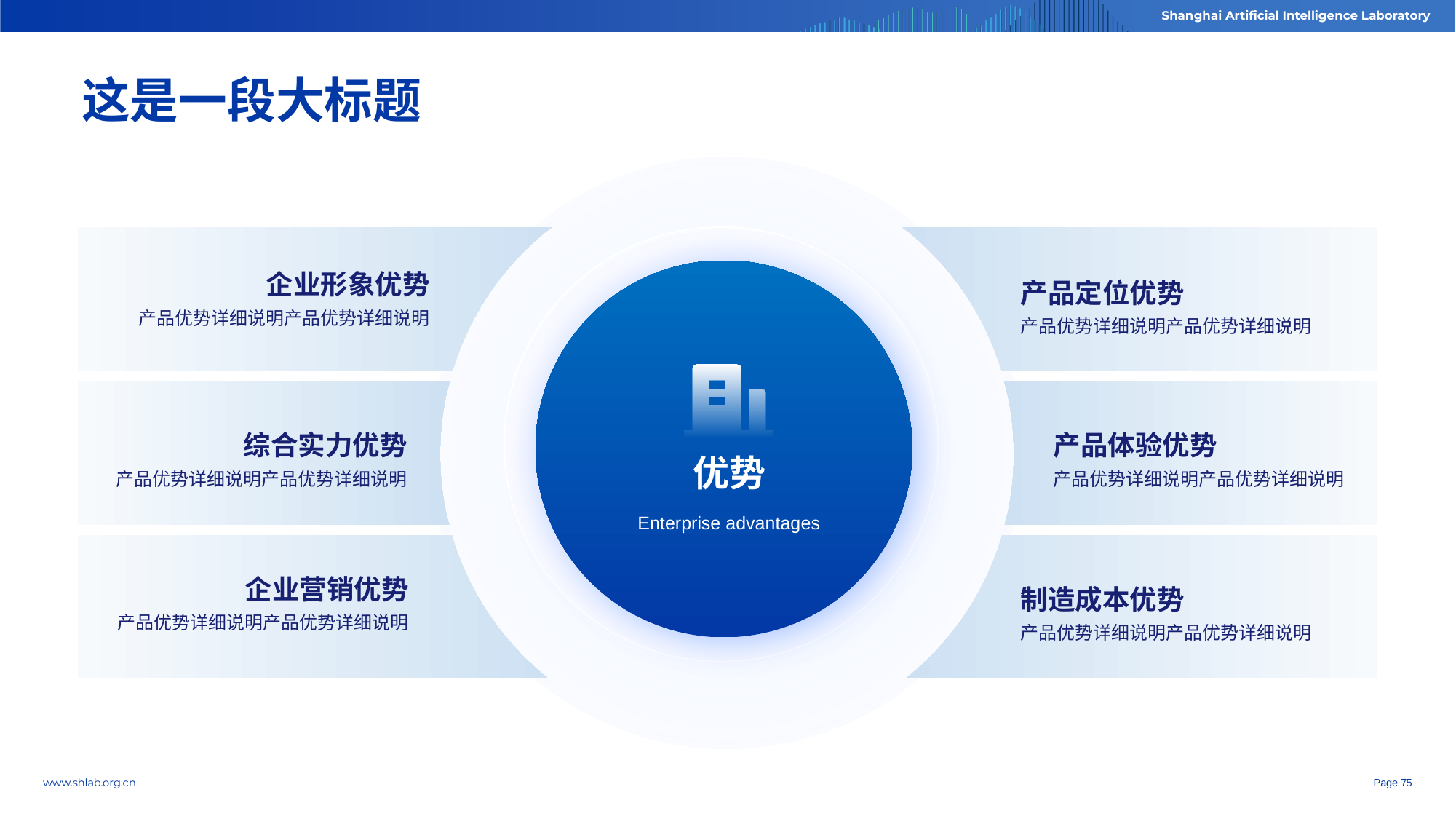

这是一段大标题

企业形象优势
产品优势详细说明产品优势详细说明
产品定位优势
产品优势详细说明产品优势详细说明

综合实力优势
产品优势详细说明产品优势详细说明
产品体验优势
产品优势详细说明产品优势详细说明
优势
Enterprise advantages

企业营销优势
产品优势详细说明产品优势详细说明
制造成本优势
产品优势详细说明产品优势详细说明